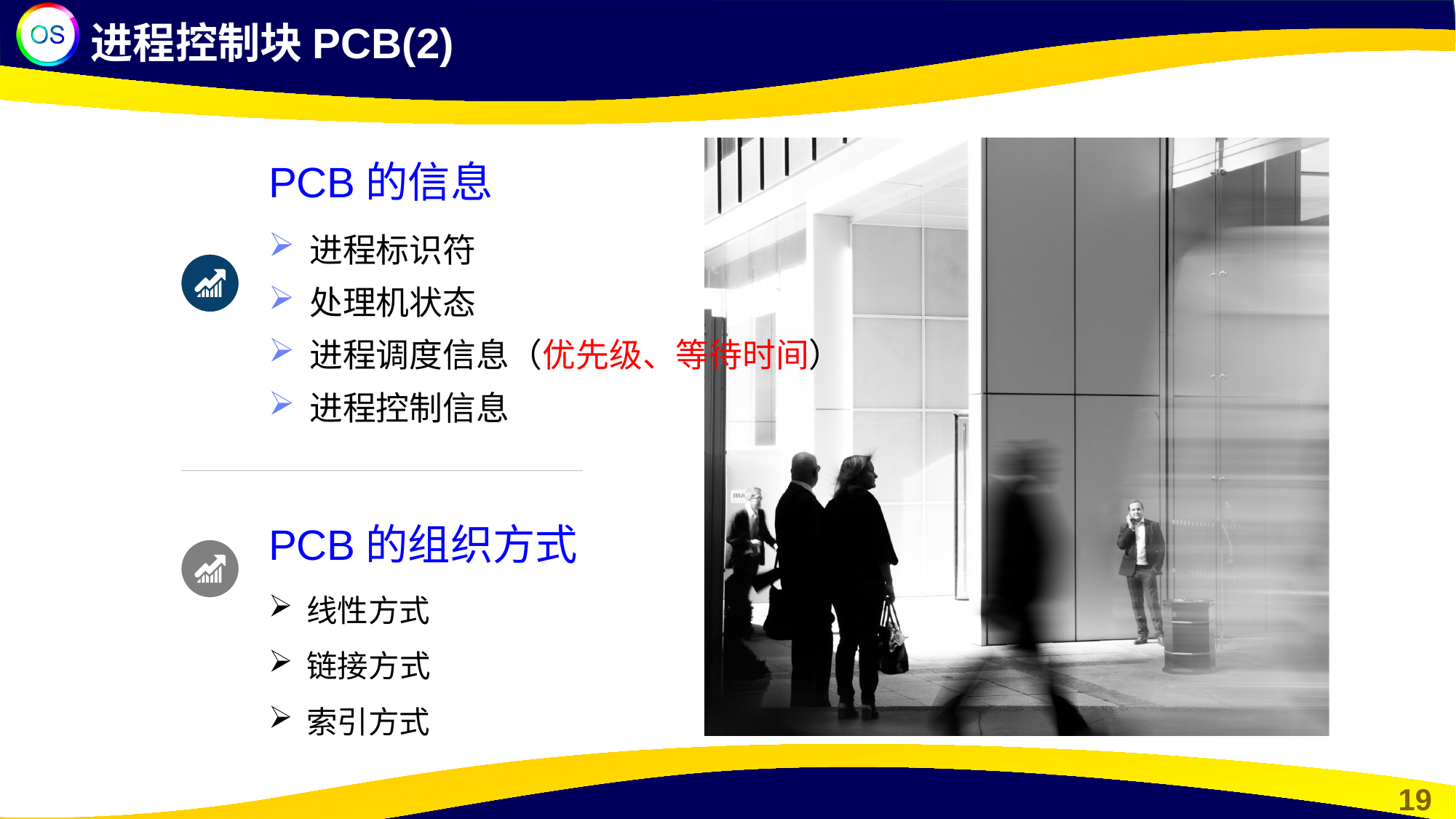

进程控制块PCB(2)

PCB的信息
进程标识符
处理机状态
进程调度信息（优先级、等待时间）
进程控制信息

PCB的组织方式
线性方式
链接方式
索引方式